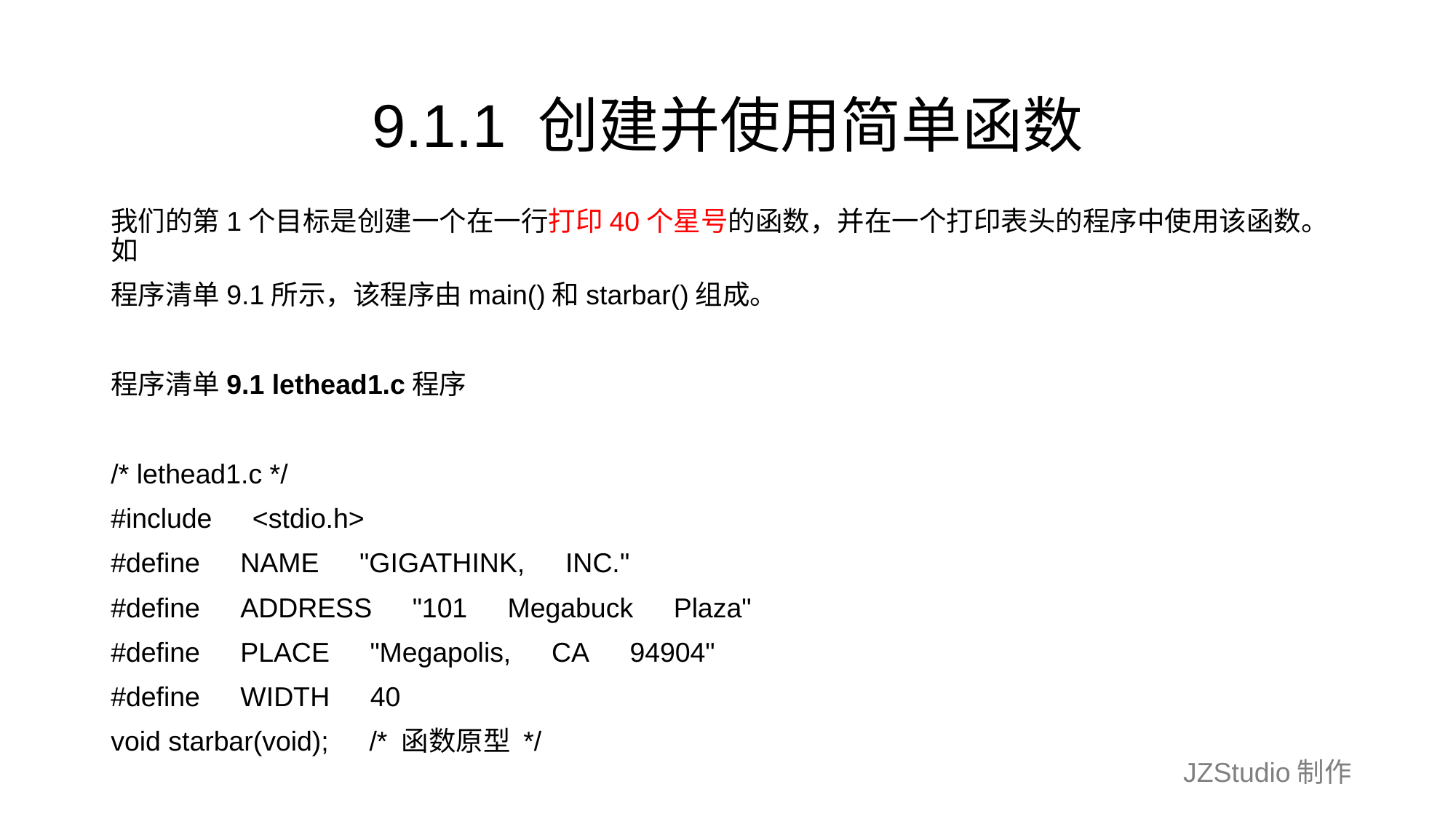

# 9.1.1 创建并使用简单函数
我们的第1个目标是创建一个在一行打印40个星号的函数，并在一个打印表头的程序中使用该函数。如
程序清单9.1所示，该程序由main()和starbar()组成。

程序清单9.1 lethead1.c程序

/* lethead1.c */
#include　<stdio.h>
#define　NAME　"GIGATHINK,　INC."
#define　ADDRESS　"101　Megabuck　Plaza"
#define　PLACE　"Megapolis,　CA　94904"
#define　WIDTH　40
void starbar(void);　/* 函数原型 */